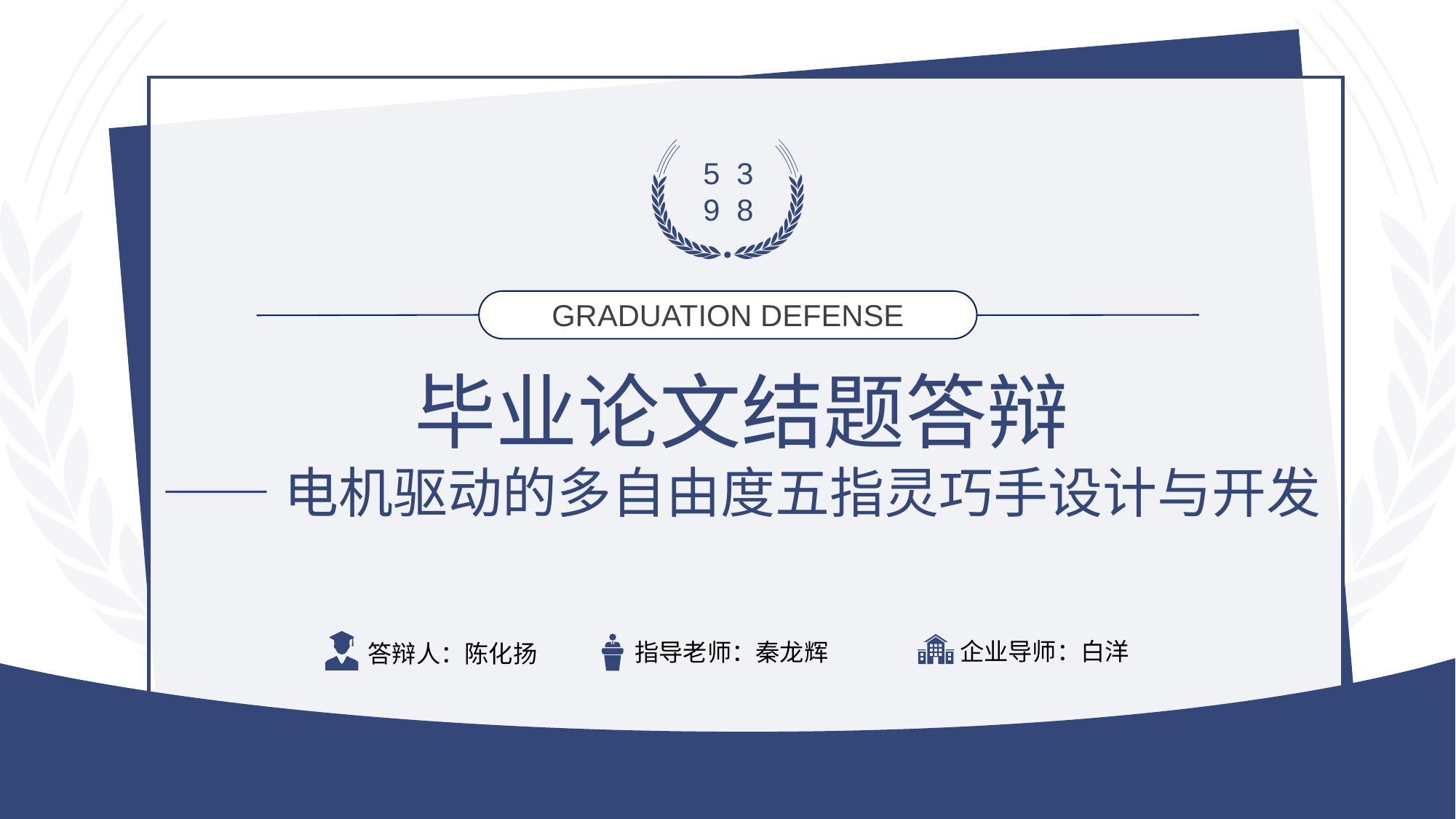

5  3
9  8

GRADUATION DEFENSE
毕业论文结题答辩
——电机驱动的多自由度五指灵巧手设计与开发

答辩人：陈化扬

企业导师：白洋

指导老师：秦龙辉